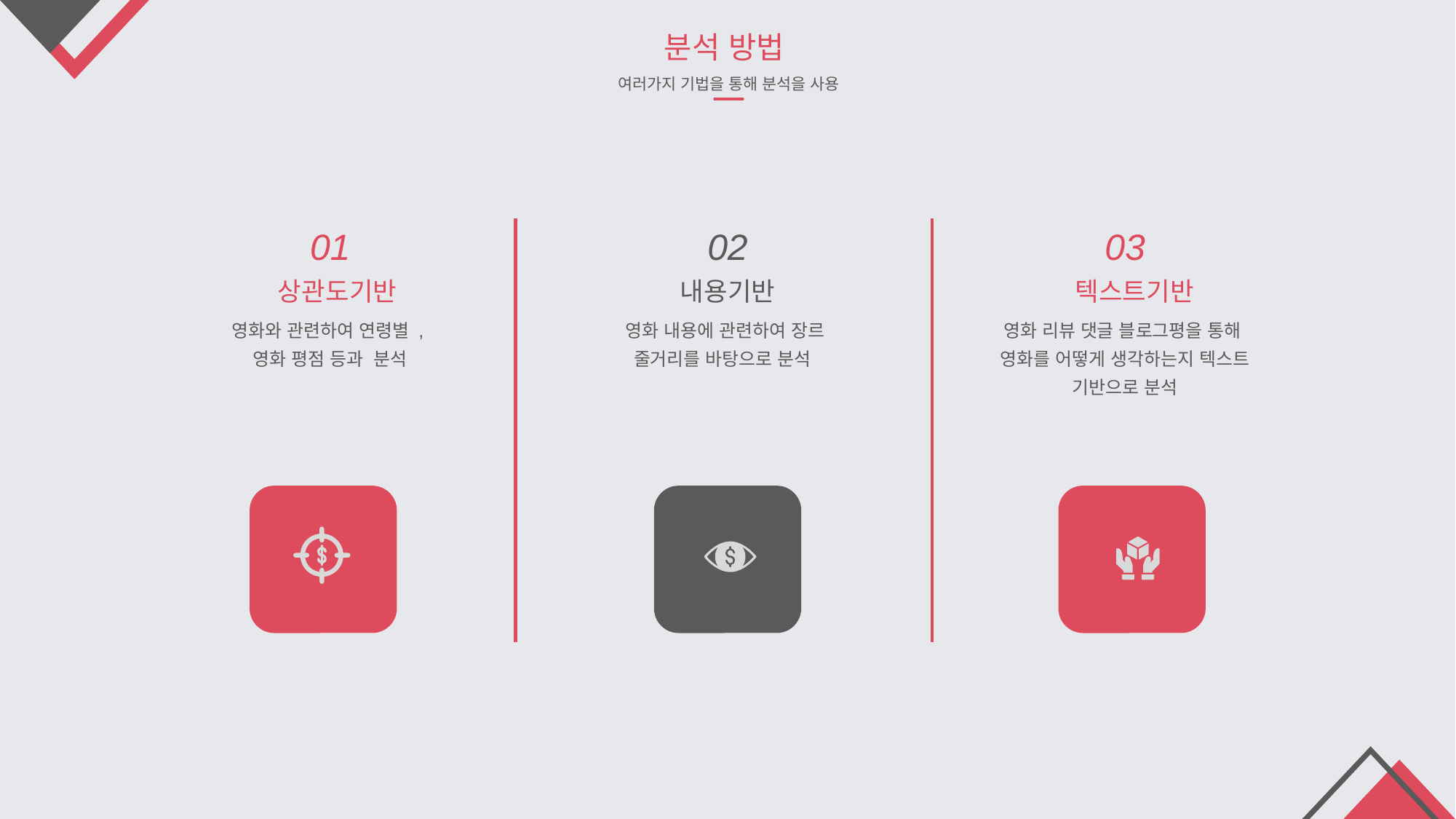

분석 방법
여러가지 기법을 통해 분석을 사용
01
02
03
상관도기반
내용기반
텍스트기반
영화와 관련하여 연령별 ,
영화 평점 등과  분석
영화 내용에 관련하여 장르
줄거리를 바탕으로 분석
영화 리뷰 댓글 블로그평을 통해
영화를 어떻게 생각하는지 텍스트 기반으로 분석